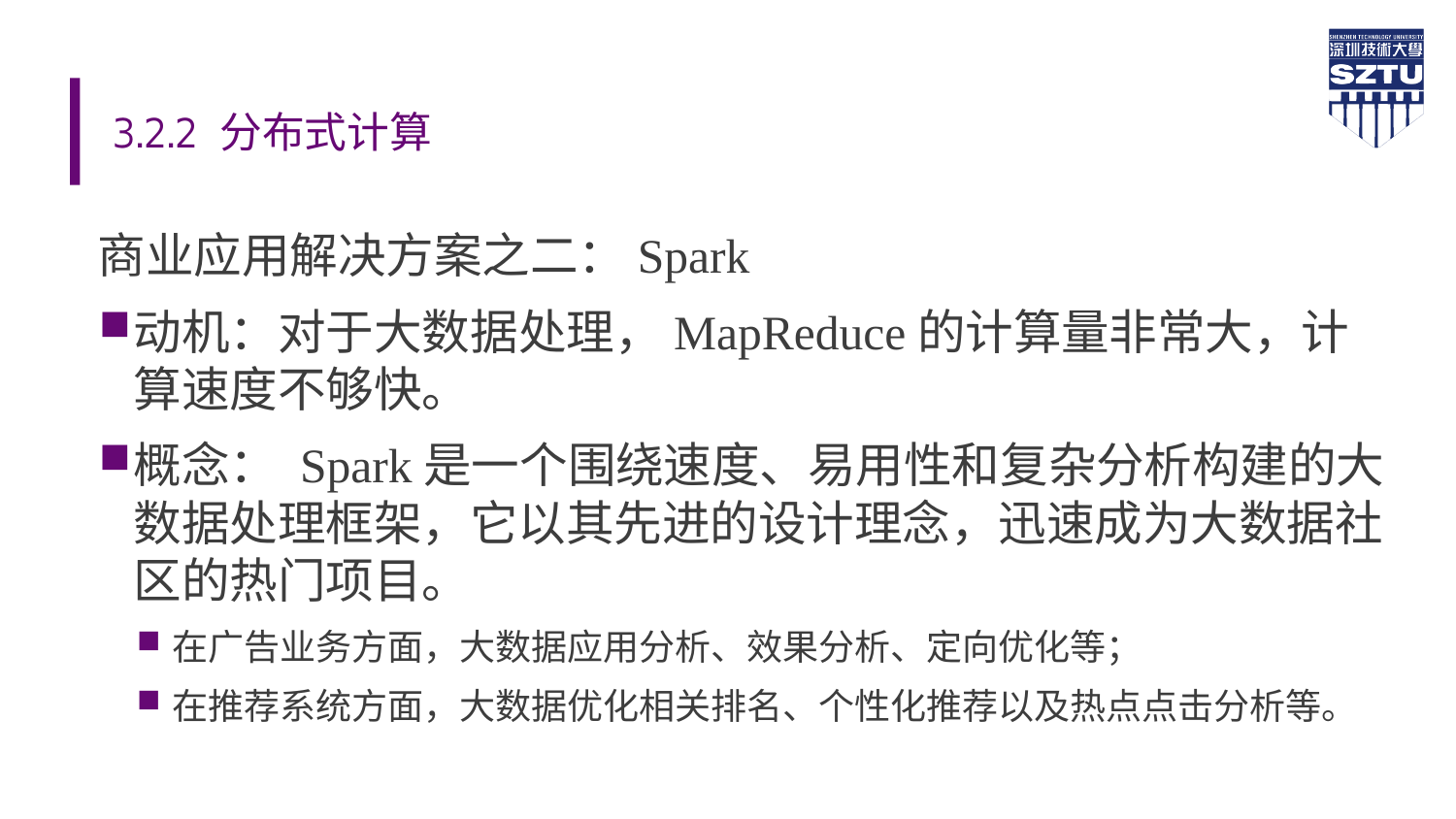

# 3.2.2 分布式计算
2022-03-01
商业应用解决方案之二：Spark
动机：对于大数据处理，MapReduce的计算量非常大，计算速度不够快。
概念： Spark是一个围绕速度、易用性和复杂分析构建的大数据处理框架，它以其先进的设计理念，迅速成为大数据社区的热门项目。
在广告业务方面，大数据应用分析、效果分析、定向优化等；
在推荐系统方面，大数据优化相关排名、个性化推荐以及热点点击分析等。